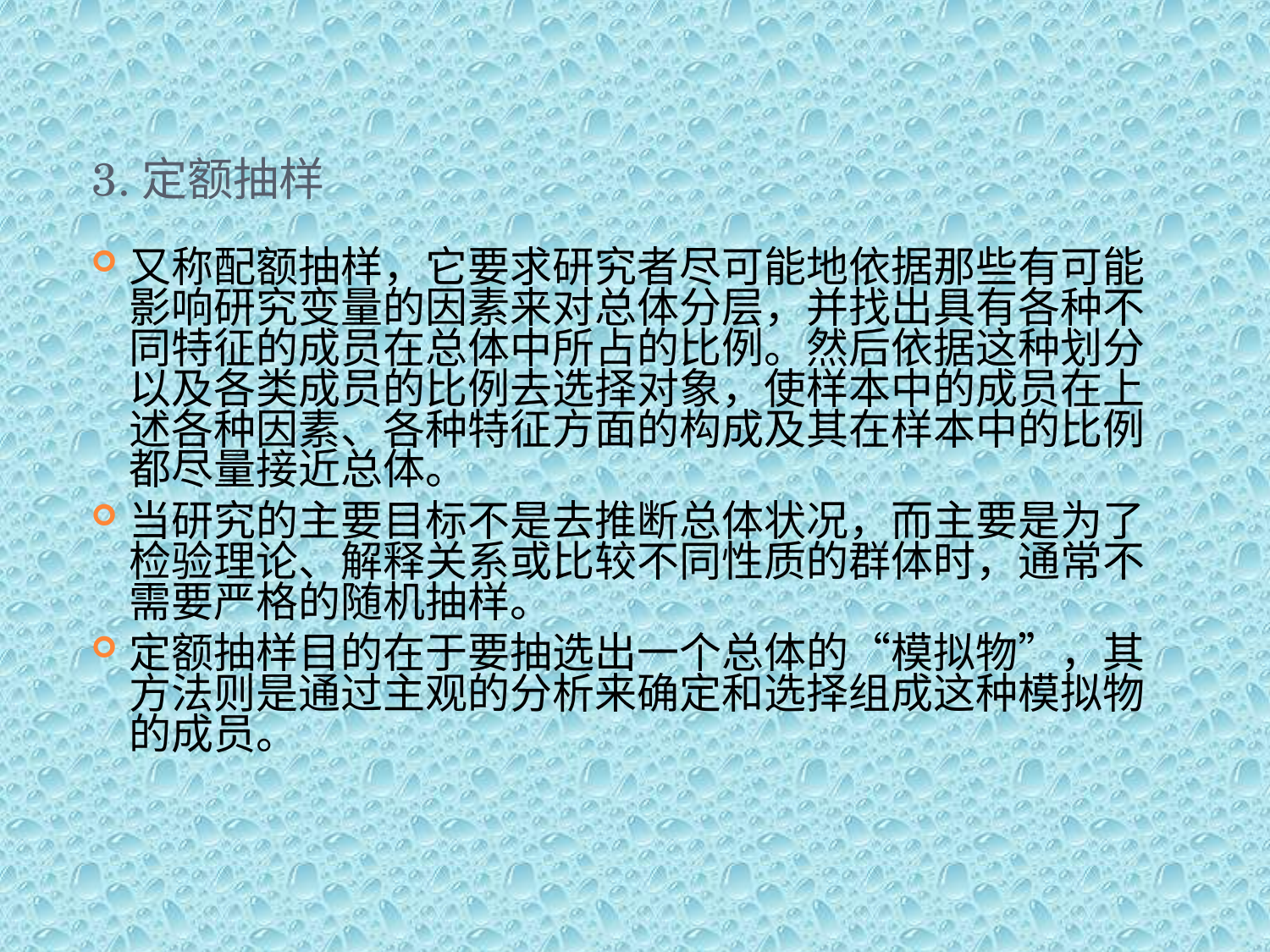

# 3.定额抽样
又称配额抽样，它要求研究者尽可能地依据那些有可能影响研究变量的因素来对总体分层，并找出具有各种不同特征的成员在总体中所占的比例。然后依据这种划分以及各类成员的比例去选择对象，使样本中的成员在上述各种因素、各种特征方面的构成及其在样本中的比例都尽量接近总体。
当研究的主要目标不是去推断总体状况，而主要是为了检验理论、解释关系或比较不同性质的群体时，通常不需要严格的随机抽样。
定额抽样目的在于要抽选出一个总体的“模拟物”，其方法则是通过主观的分析来确定和选择组成这种模拟物的成员。